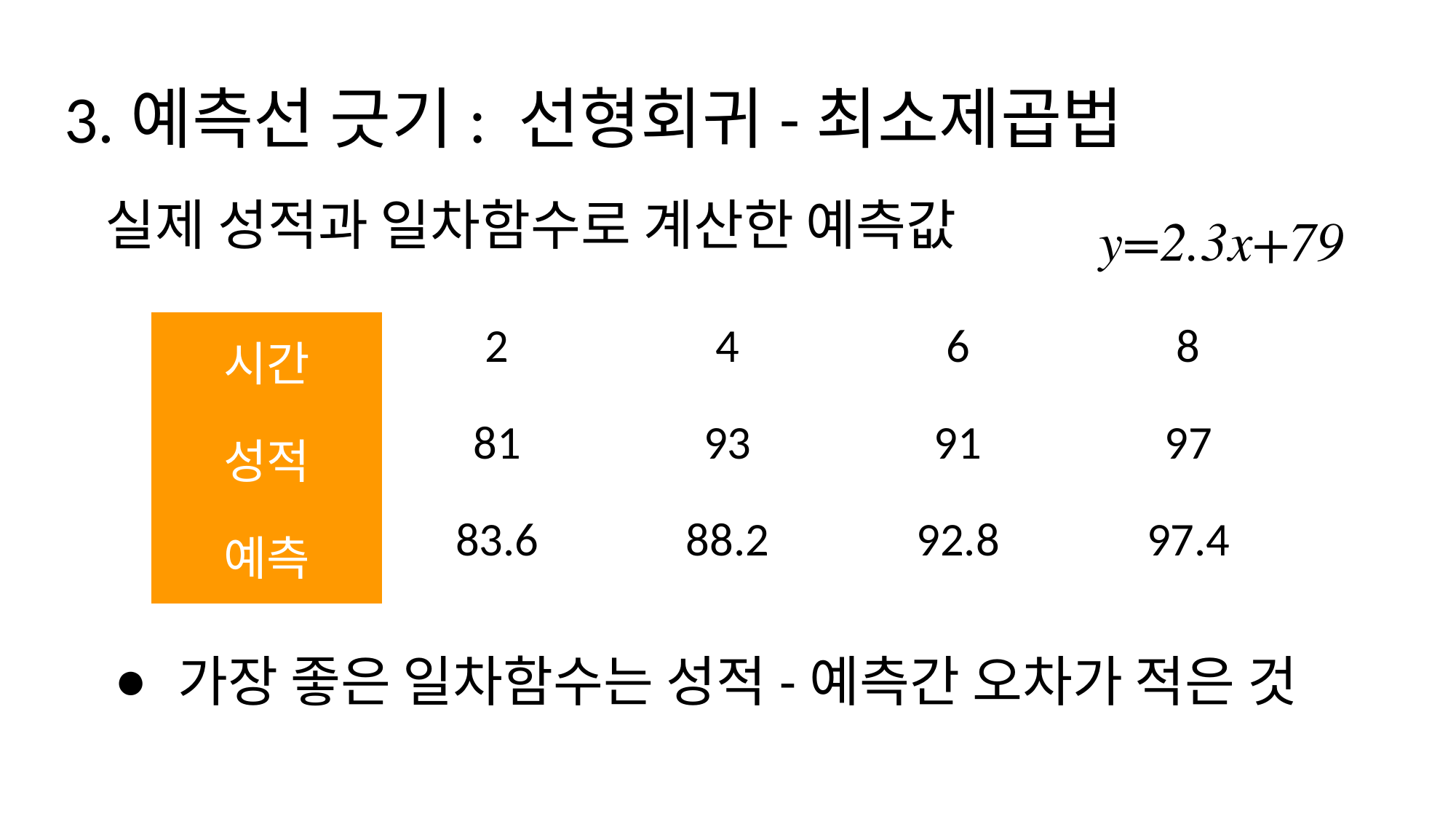

# 3.예측선 긋기: 선형회귀-최소제곱법
실제 성적과 일차함수로 계산한 예측값
y=2.3x+79
| 시간 | 2 | 4 | 6 | 8 |
| --- | --- | --- | --- | --- |
| 성적 | 81 | 93 | 91 | 97 |
| 예측 | 83.6 | 88.2 | 92.8 | 97.4 |
가장 좋은 일차함수는 성적-예측간 오차가 적은 것